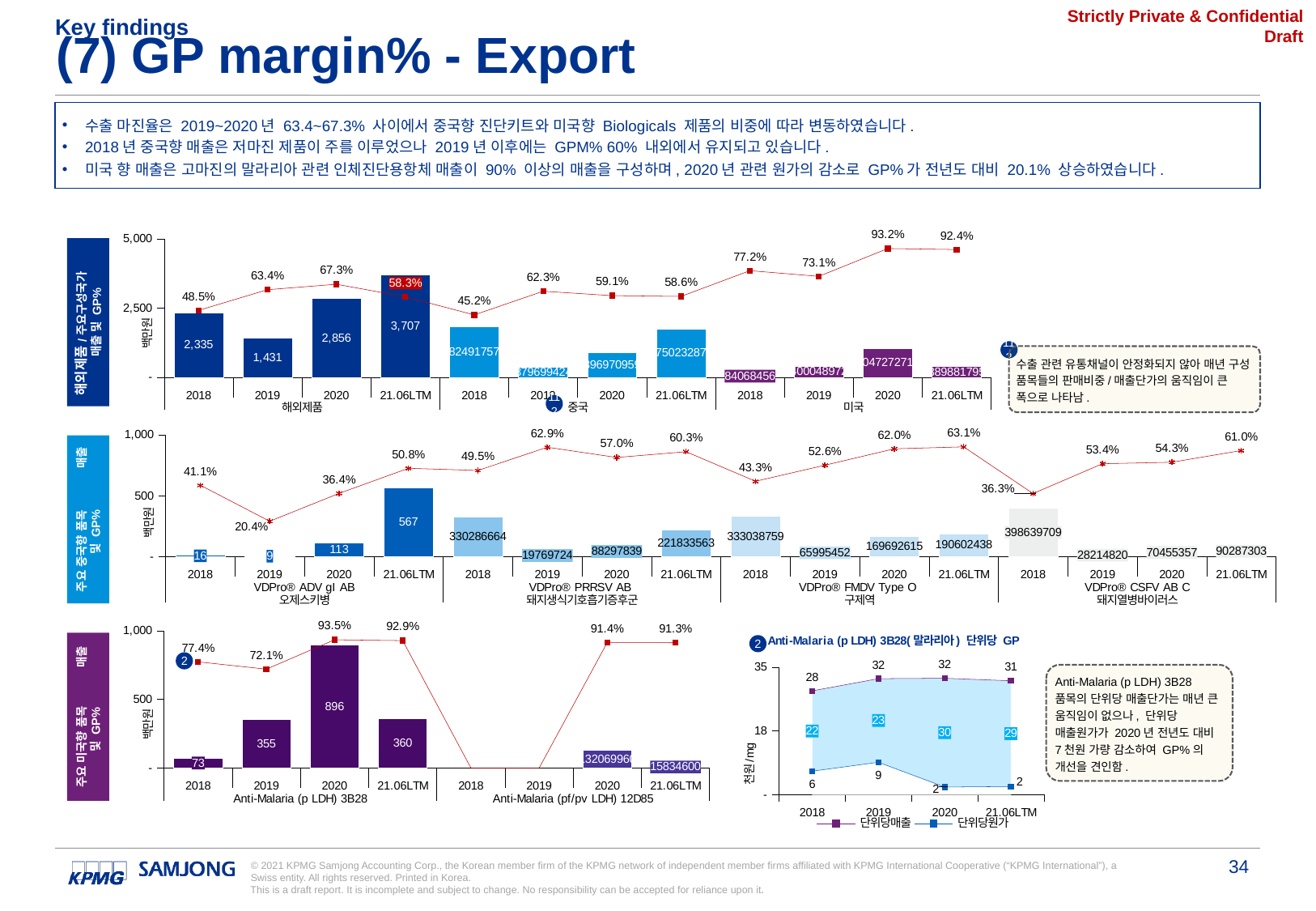

Key findings
(7) GP margin% - Export
수출 마진율은 2019~2020년 63.4~67.3% 사이에서 중국향 진단키트와 미국향 Biologicals 제품의 비중에 따라 변동하였습니다.
2018년 중국향 매출은 저마진 제품이 주를 이루었으나 2019년 이후에는 GPM% 60% 내외에서 유지되고 있습니다.
미국 향 매출은 고마진의 말라리아 관련 인체진단용항체 매출이 90% 이상의 매출을 구성하며, 2020년 관련 원가의 감소로 GP%가 전년도 대비 20.1% 상승하였습니다.

### Chart

| Category | 해외제품 | 중국 | 미국 | GP% |
|---|---|---|---|---|
| 2018 | 2335271918.0 | None | None | 0.484736087157555 |
| 2019 | 1430773770.0 | None | None | 0.6341231918698045 |
| 2020 | 2855596161.0 | None | None | 0.6732374252319282 |
| 21.06LTM | 3707160030.0 | None | None | 0.5826641980756277 |
| 2018 | None | 1824917573.0 | None | 0.4516027698045194 |
| 2019 | None | 379699424.0 | None | 0.6228973495337625 |
| 2020 | None | 896970959.0 | None | 0.591086711046105 |
| 21.06LTM | None | 1750232873.0 | None | 0.5855504114972673 |
| 2018 | None | None | 84068456.0 | 0.7716582192070524 |
| 2019 | None | None | 400048972.0 | 0.7305701646841606 |
| 2020 | None | None | 1047272710.0 | 0.9317627630851255 |
| 21.06LTM | None | None | 389881795.0 | 0.9244300385990516 |
해외제품/주요구성국가        매출 및 GP%
112
수출 관련 유통채널이 안정화되지 않아 매년 구성 품목들의 판매비중/매출단가의 움직임이 큰 폭으로 나타남.

### Chart

| Category | VDPro® ADV gI AB ELISA | VDPro® PRRSV AB ELISA | VDPro® FMDV Type O ELISA | VDPro® CSFV AB C-ELISA | GP% |
|---|---|---|---|---|---|
| 2018 | 16060800.0 | None | None | None | 0.4108796133118065 |
| 2019 | 9103067.0 | None | None | None | 0.2037203936714015 |
| 2020 | 112865982.0 | None | None | None | 0.3639922163995975 |
| 21.06LTM | 567368790.0 | None | None | None | 0.5078490750621959 |
| 2018 | None | 330286664.0 | None | None | 0.49522674868422445 |
| 2019 | None | 19769724.0 | None | None | 0.6286879720969393 |
| 2020 | None | 88297839.0 | None | None | 0.5699347169016671 |
| 21.06LTM | None | 221833563.0 | None | None | 0.6029267648531708 |
| 2018 | None | None | 333038759.0 | None | 0.4333364139162534 |
| 2019 | None | None | 65995452.0 | None | 0.525662829158303 |
| 2020 | None | None | 169692615.0 | None | 0.6196442985768641 |
| 21.06LTM | None | None | 190602438.0 | None | 0.6309676947134744 |
| 2018 | None | None | None | 398639709.0 | 0.36273603906589164 |
| 2019 | None | None | None | 28214820.0 | 0.5341801358630812 |
| 2020 | None | None | None | 70455357.0 | 0.5425110171303158 |
| 21.06LTM | None | None | None | 90287303.0 | 0.6097532612145027 |
112
Source: KPMG Analysis
주요 중국향 품목             매출 및 GP%

### Chart

| Category | Anti-Malaria (p LDH) 3B28 | Anti-Malaria (pf/pv LDH) 12D85 | GP% |
|---|---|---|---|
| 2018 | 72905283.0 | None | 0.773837776032818 |
| 2019 | 354694889.0 | None | 0.7205314048966661 |
| 2020 | 895503884.0 | None | 0.9347929926557161 |
| 21.06LTM | 359949673.0 | None | 0.9286424874465378 |
| 2018 | None | None | 0.0 |
| 2019 | None | None | 0.0 |
| 2020 | None | 132069960.0 | 0.9142614467444408 |
| 21.06LTM | None | 15834600.0 | 0.9130605449733358 |
Source: KPMG Analysis

### Chart: Anti-Malaria (p LDH) 3B28(말라리아) 단위당 GP

| Category | 단위당원가 | 단위당GP | 단위당매출 | 단위당원가 |
|---|---|---|---|---|
| 2018 | 6440.789430561245 | 22037.836741313753 | 28478.626171875 | 6440.789430561245 |
| 2019 | 8891.02899983523 | 22923.02508573298 | 31814.054085568212 | 8891.02899983523 |
| 2020 | 2082.716707951017 | 29857.358335741246 | 31940.075043692264 | 2082.716707951017 |
| 21.06LTM | 2229.030053780449 | 29008.466518292793 | 31237.496572073243 | 2229.030053780449 |
주요 미국향 품목            매출 및 GP%
2
2
Anti-Malaria (p LDH) 3B28 품목의 단위당 매출단가는 매년 큰 움직임이 없으나, 단위당 매출원가가 2020년 전년도 대비 7천원 가량 감소하여 GP%의 개선을 견인함.
Source: KPMG Analysis